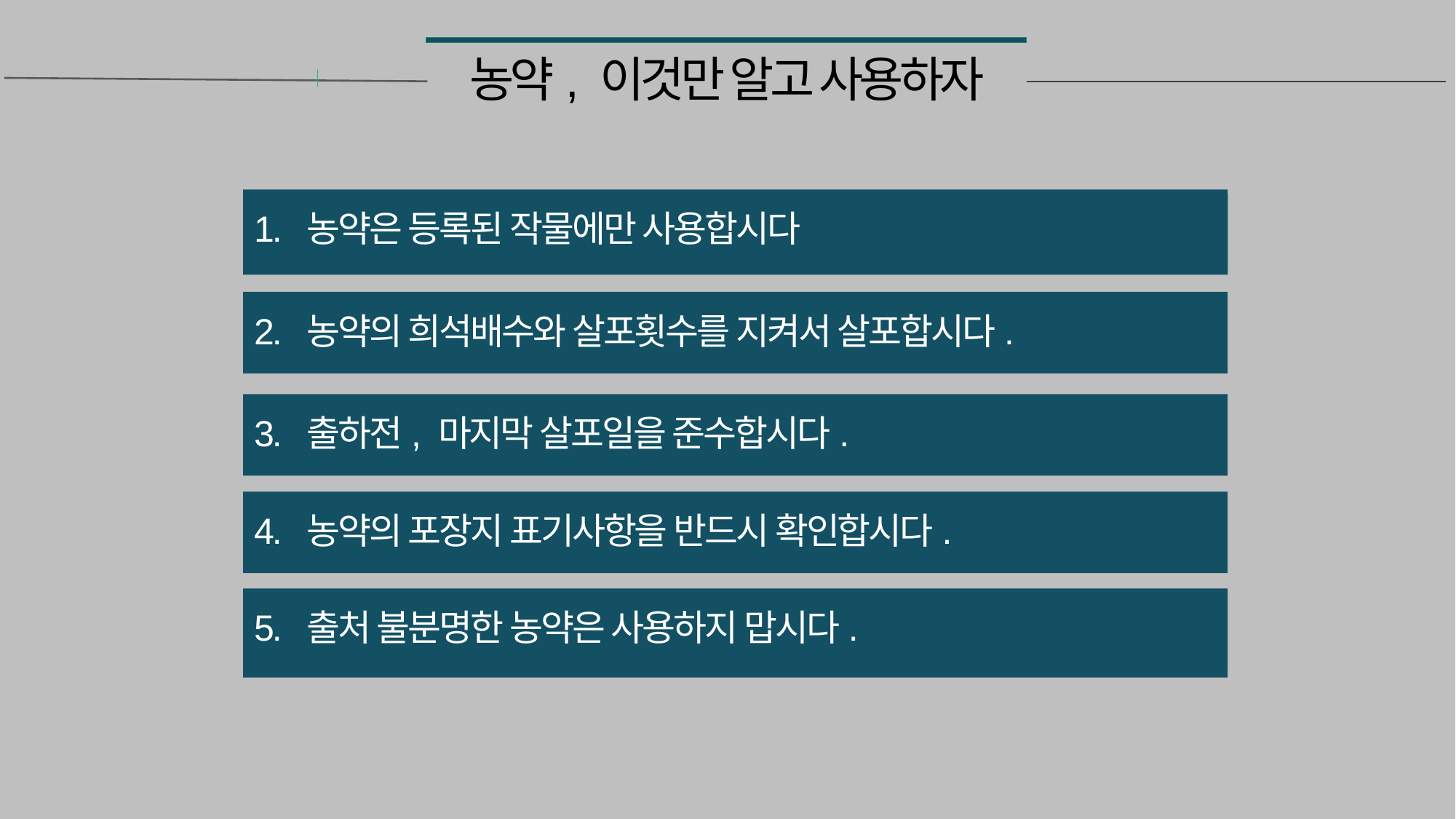

# 농약, 이것만 알고 사용하자
1.  농약은 등록된 작물에만 사용합시다
농약은 등록된 작물에만 사용합시다
2.  농약의 희석배수와 살포횟수를 지켜서 살포합시다.
3.  출하전, 마지막 살포일을 준수합시다.
4.  농약의 포장지 표기사항을 반드시 확인합시다.
5.  출처 불분명한 농약은 사용하지 맙시다.
4.  농약의 포장지 표기사항을 반드시 확인합시다.